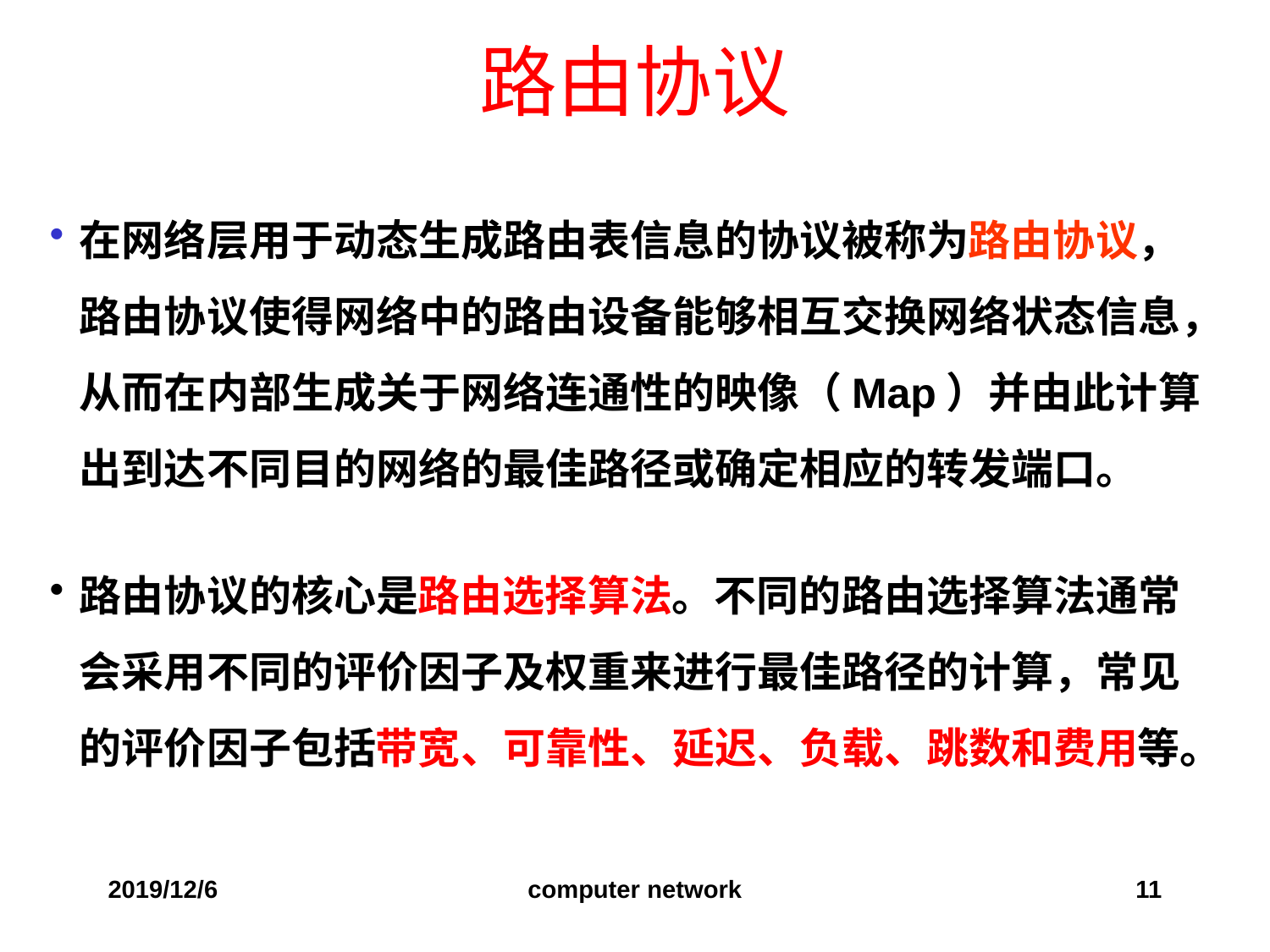

# 路由协议
在网络层用于动态生成路由表信息的协议被称为路由协议，路由协议使得网络中的路由设备能够相互交换网络状态信息，从而在内部生成关于网络连通性的映像（Map）并由此计算出到达不同目的网络的最佳路径或确定相应的转发端口。

路由协议的核心是路由选择算法。不同的路由选择算法通常会采用不同的评价因子及权重来进行最佳路径的计算，常见的评价因子包括带宽、可靠性、延迟、负载、跳数和费用等。
2019/12/6
computer network
11